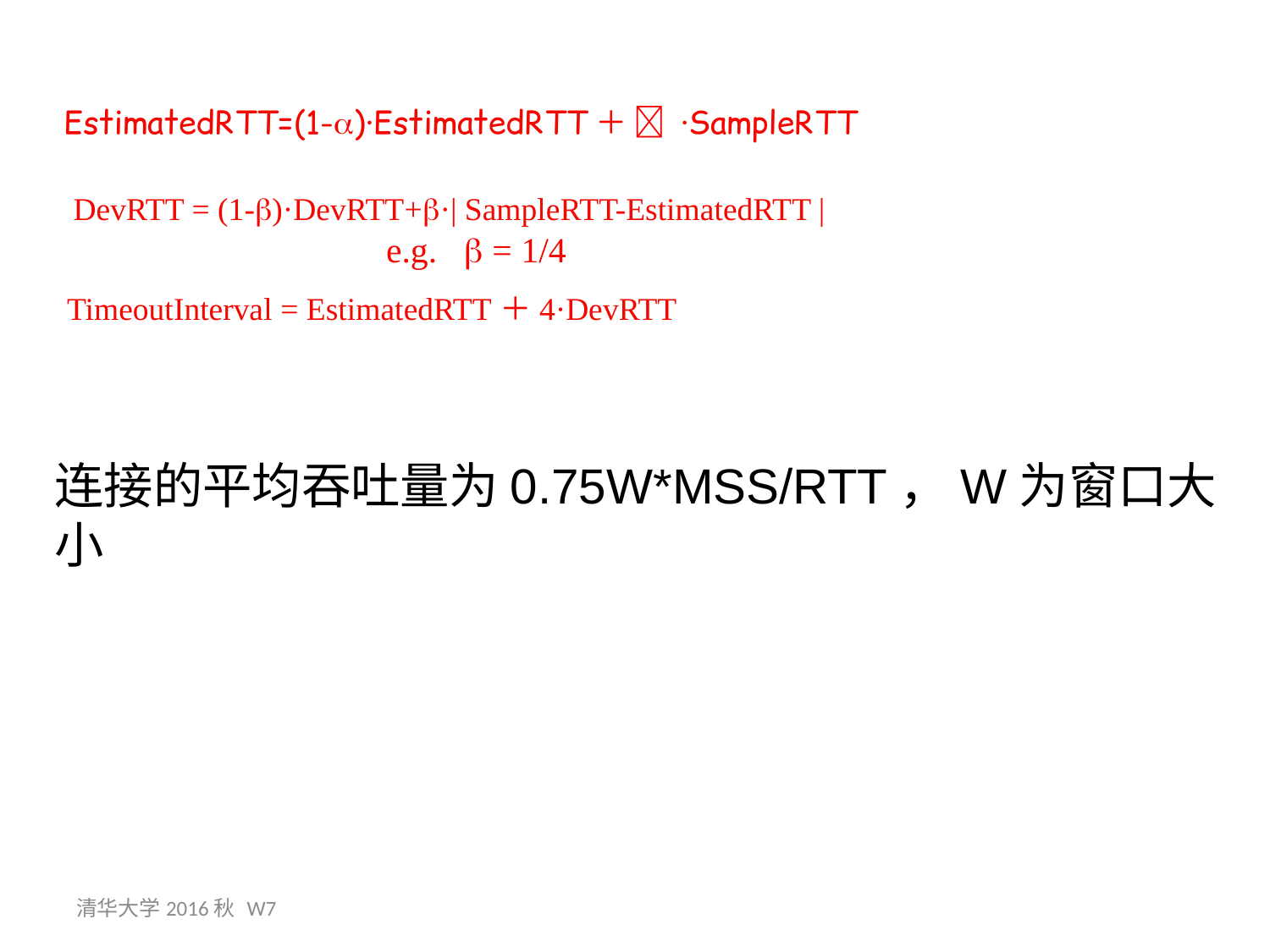

EstimatedRTT=(1-α)·EstimatedRTT＋ α ·SampleRTT
 DevRTT = (1-β)·DevRTT+β·| SampleRTT-EstimatedRTT |
e.g.   β = 1/4
 TimeoutInterval = EstimatedRTT＋4·DevRTT
连接的平均吞吐量为0.75W*MSS/RTT，W为窗口大小
清华大学2016秋 W7
38